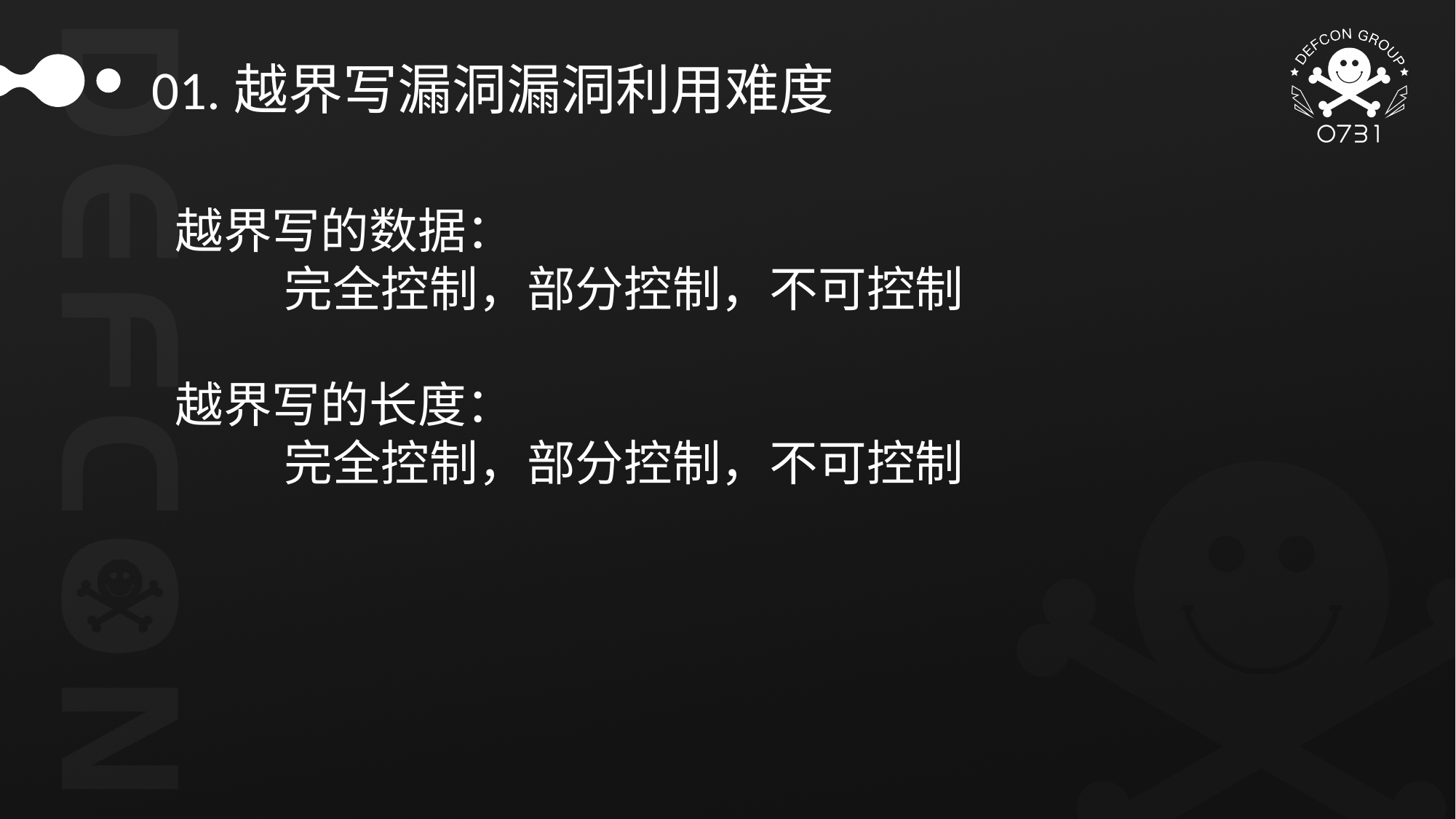

01.越界写漏洞漏洞利用难度

越界写的数据：
	完全控制，部分控制，不可控制

越界写的长度：
	完全控制，部分控制，不可控制